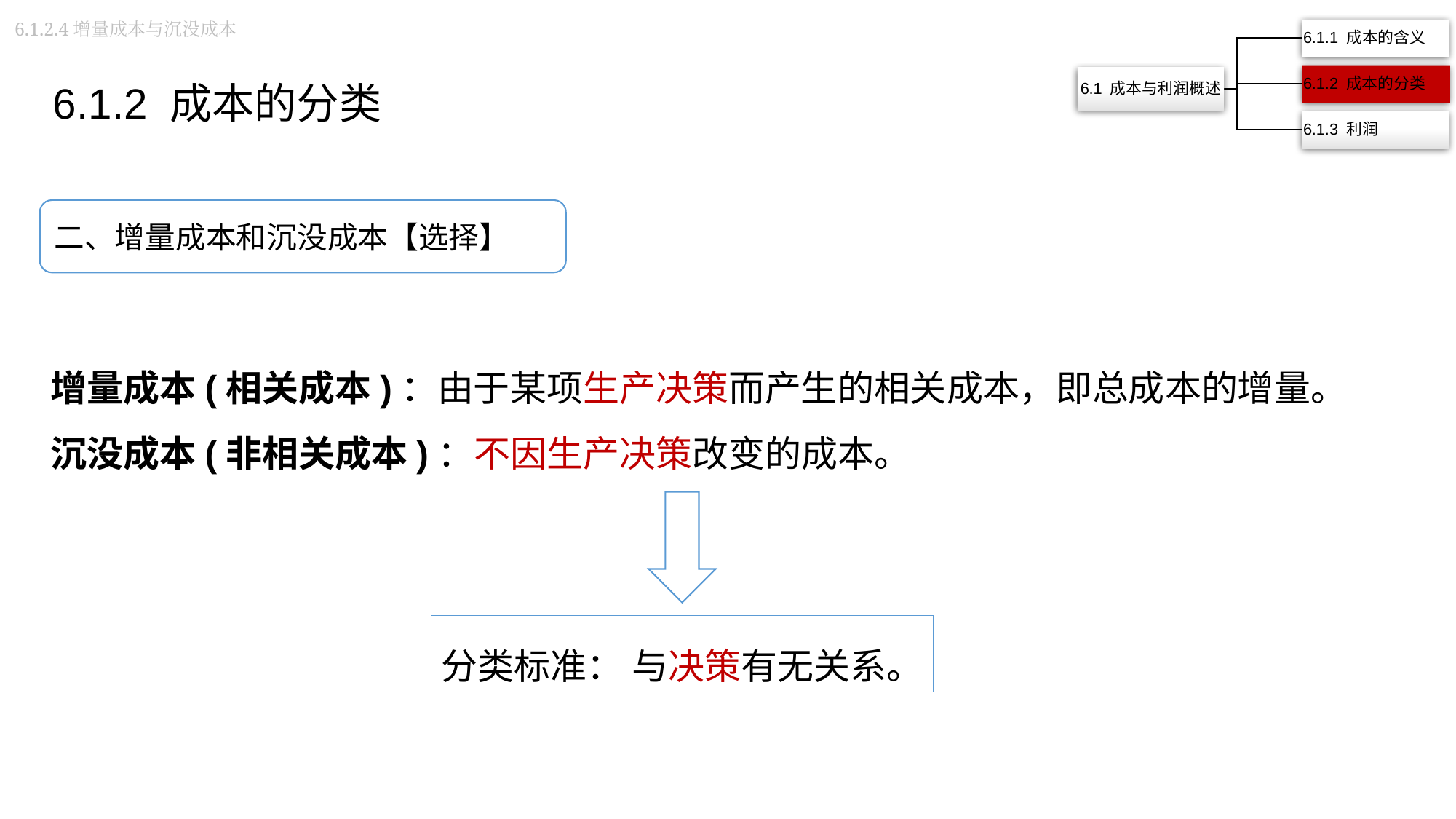

6.1 成本与利润概述
6.1.1 成本的含义
6.1.2 成本的分类
6.1.3 利润
6.1.2.4增量成本与沉没成本
6.1.2 成本的分类
二、增量成本和沉没成本【选择】
增量成本(相关成本)：由于某项生产决策而产生的相关成本，即总成本的增量。
沉没成本(非相关成本)：不因生产决策改变的成本。

分类标准： 与决策有无关系。